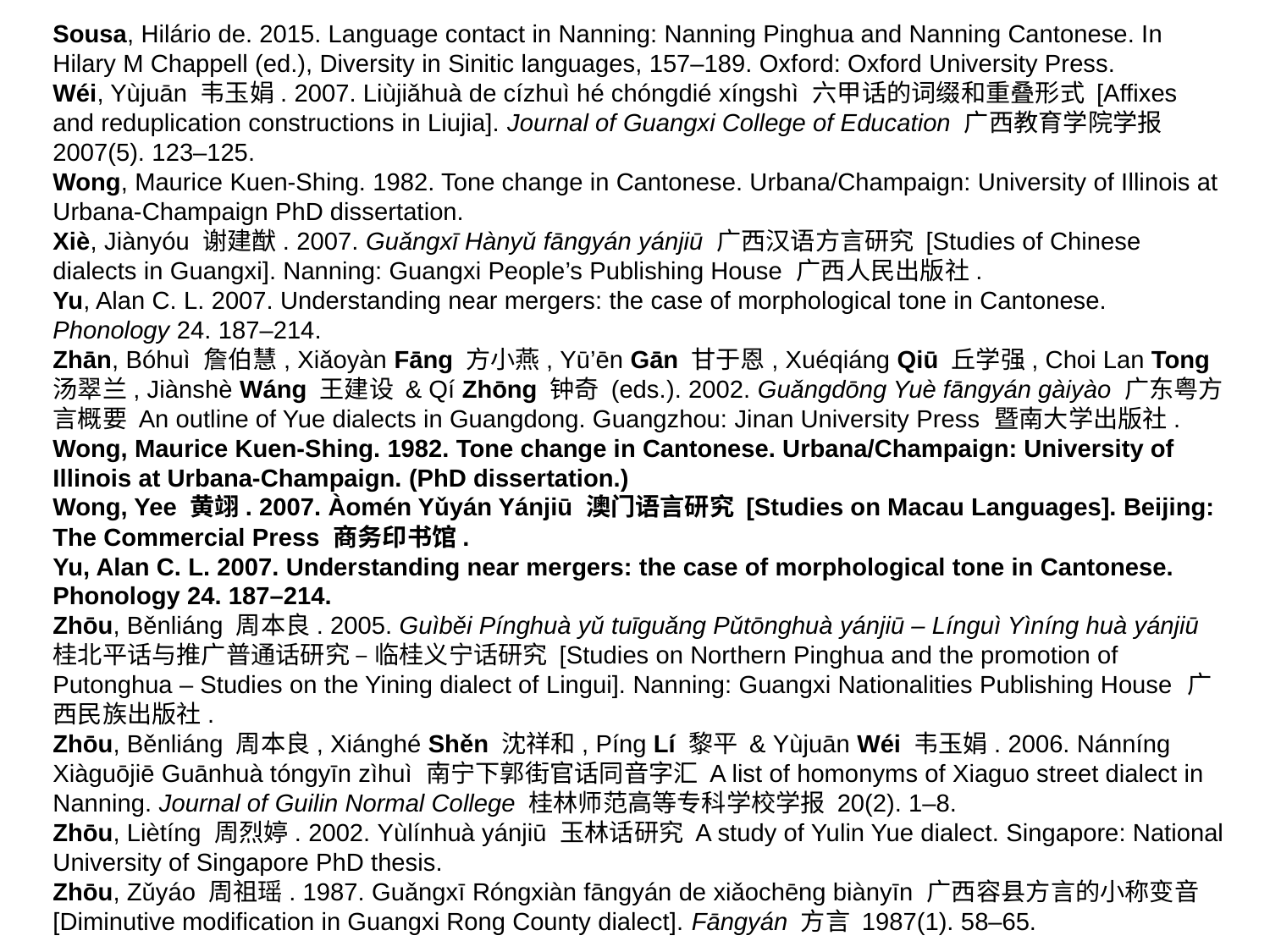

Sousa, Hilário de. 2015. Language contact in Nanning: Nanning Pinghua and Nanning Cantonese. In Hilary M Chappell (ed.), Diversity in Sinitic languages, 157–189. Oxford: Oxford University Press.
Wéi, Yùjuān 韦玉娟. 2007. Liùjiǎhuà de cízhuì hé chóngdié xíngshì 六甲话的词缀和重叠形式 [Affixes and reduplication constructions in Liujia]. Journal of Guangxi College of Education 广西教育学院学报 2007(5). 123–125.
Wong, Maurice Kuen-Shing. 1982. Tone change in Cantonese. Urbana/Champaign: University of Illinois at Urbana-Champaign PhD dissertation.
Xiè, Jiànyóu 谢建猷. 2007. Guǎngxī Hànyǔ fāngyán yánjiū 广西汉语方言研究 [Studies of Chinese dialects in Guangxi]. Nanning: Guangxi People’s Publishing House 广西人民出版社.
Yu, Alan C. L. 2007. Understanding near mergers: the case of morphological tone in Cantonese. Phonology 24. 187–214.
Zhān, Bóhuì 詹伯慧, Xiǎoyàn Fāng 方小燕, Yū’ēn Gān 甘于恩, Xuéqiáng Qiū 丘学强, Choi Lan Tong 汤翠兰, Jiànshè Wáng 王建设 & Qí Zhōng 钟奇 (eds.). 2002. Guǎngdōng Yuè fāngyán gàiyào 广东粤方言概要 An outline of Yue dialects in Guangdong. Guangzhou: Jinan University Press 暨南大学出版社.
Wong, Maurice Kuen-Shing. 1982. Tone change in Cantonese. Urbana/Champaign: University of Illinois at Urbana-Champaign. (PhD dissertation.)
Wong, Yee 黄翊. 2007. Àomén Yǔyán Yánjiū 澳门语言研究 [Studies on Macau Languages]. Beijing: The Commercial Press 商务印书馆.
Yu, Alan C. L. 2007. Understanding near mergers: the case of morphological tone in Cantonese. Phonology 24. 187–214.
Zhōu, Běnliáng 周本良. 2005. Guìběi Pínghuà yǔ tuīguǎng Pǔtōnghuà yánjiū – Línguì Yìníng huà yánjiū 桂北平话与推广普通话研究 – 临桂义宁话研究 [Studies on Northern Pinghua and the promotion of Putonghua – Studies on the Yining dialect of Lingui]. Nanning: Guangxi Nationalities Publishing House 广西民族出版社.
Zhōu, Běnliáng 周本良, Xiánghé Shěn 沈祥和, Píng Lí 黎平 & Yùjuān Wéi 韦玉娟. 2006. Nánníng Xiàguōjiē Guānhuà tóngyīn zìhuì 南宁下郭街官话同音字汇 A list of homonyms of Xiaguo street dialect in Nanning. Journal of Guilin Normal College 桂林师范高等专科学校学报 20(2). 1–8.
Zhōu, Liètíng 周烈婷. 2002. Yùlínhuà yánjiū 玉林话研究 A study of Yulin Yue dialect. Singapore: National University of Singapore PhD thesis.
Zhōu, Zǔyáo 周祖瑶. 1987. Guǎngxī Róngxiàn fāngyán de xiǎochēng biànyīn 广西容县方言的小称变音 [Diminutive modification in Guangxi Rong County dialect]. Fāngyán 方言 1987(1). 58–65.